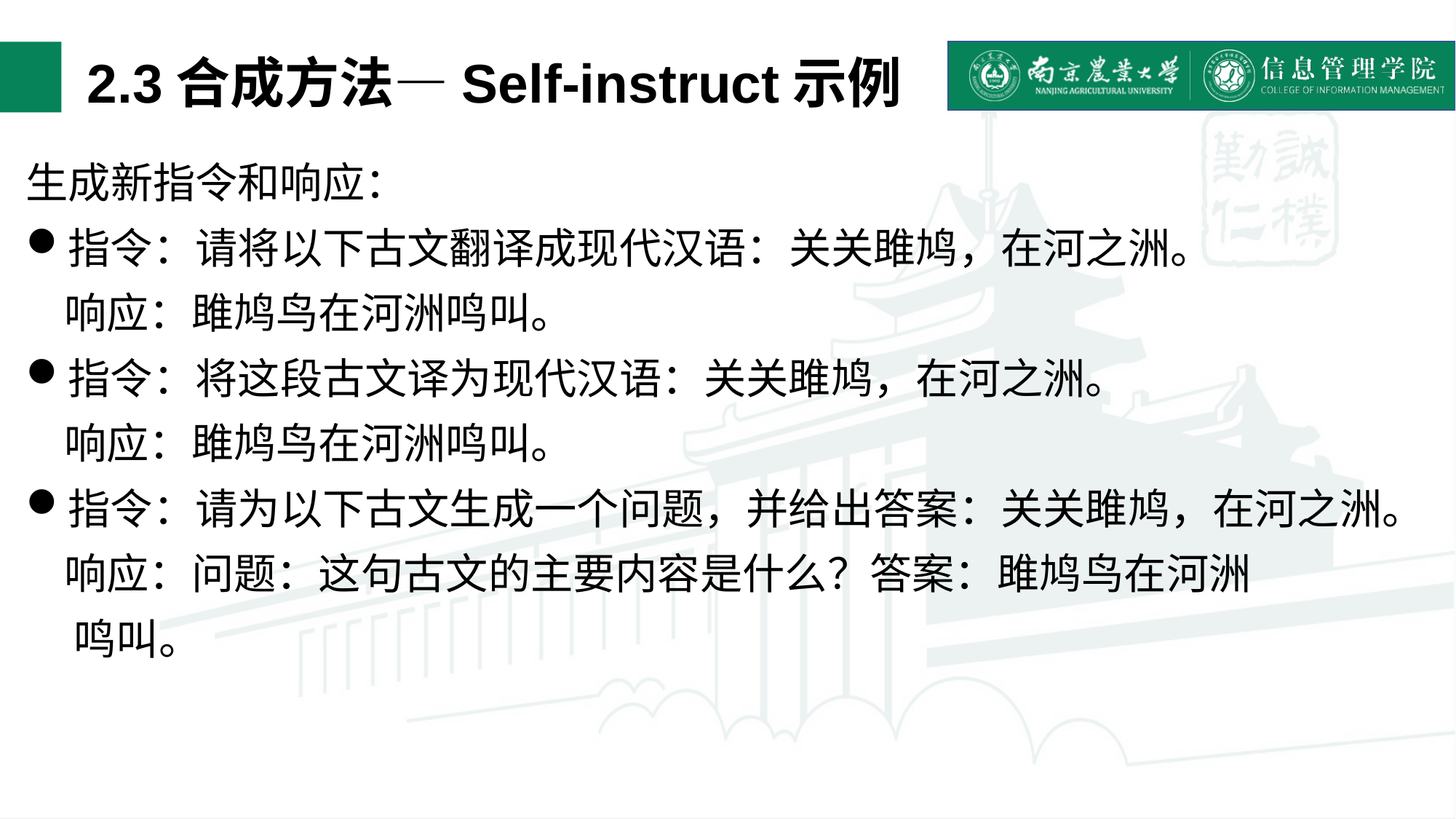

# 2.3合成方法—Self-instruct示例
生成新指令和响应：
指令：请将以下古文翻译成现代汉语：关关雎鸠，在河之洲。
   响应：雎鸠鸟在河洲鸣叫。
指令：将这段古文译为现代汉语：关关雎鸠，在河之洲。
   响应：雎鸠鸟在河洲鸣叫。
指令：请为以下古文生成一个问题，并给出答案：关关雎鸠，在河之洲。
   响应：问题：这句古文的主要内容是什么？答案：雎鸠鸟在河洲
    鸣叫。